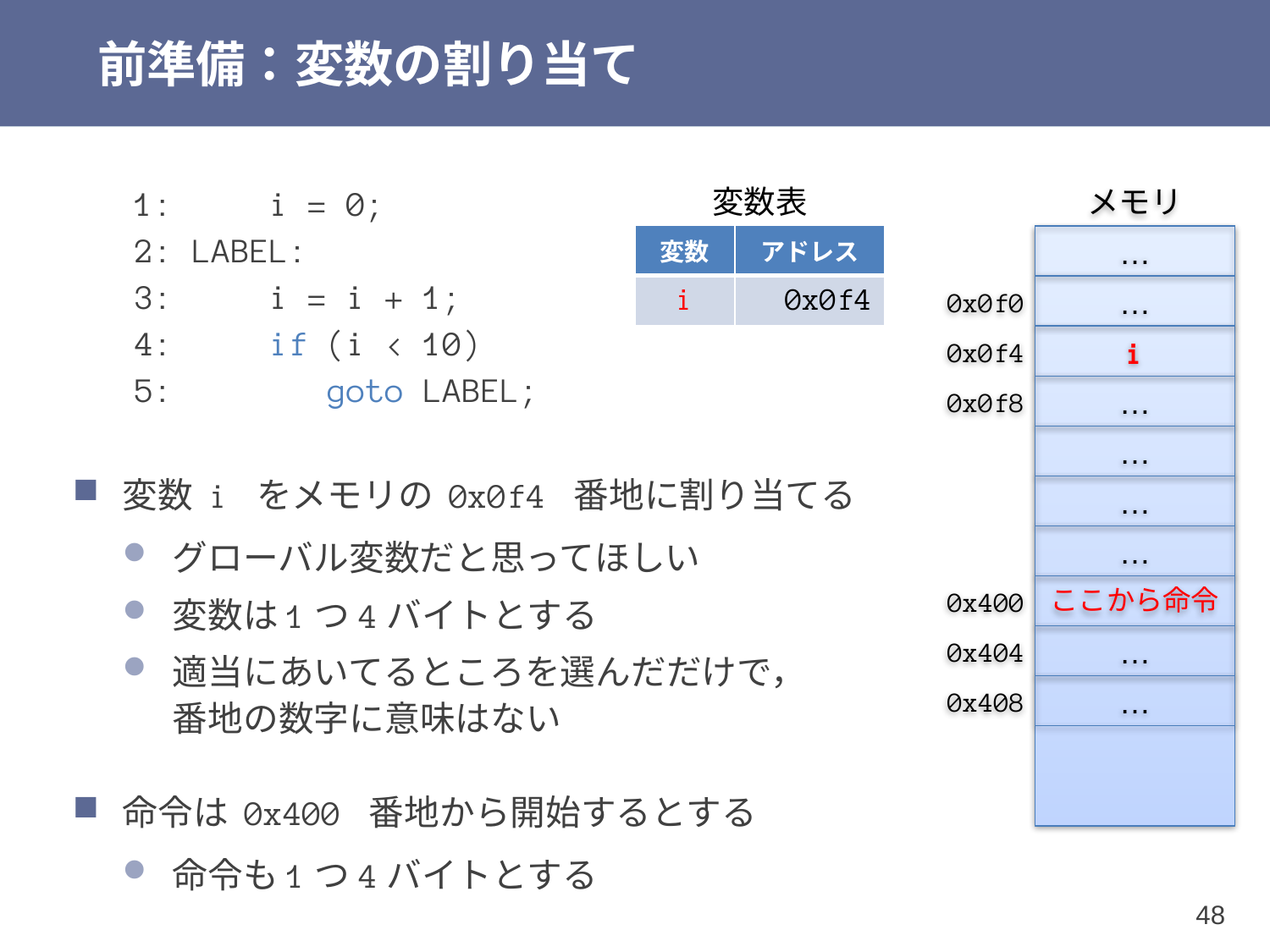

# 前準備：変数の割り当て
変数表
メモリ
1:     i = 0;
2: LABEL:
3:     i = i + 1;
4:     if (i < 10)
5:        goto LABEL;
| 変数 | アドレス |
| --- | --- |
| i | 0x0f4 |

…
0x0f0
…
0x0f4
i
…
0x0f8
…
…
…
変数 i をメモリの 0x0f4 番地に割り当てる
グローバル変数だと思ってほしい
変数は1つ4バイトとする
適当にあいてるところを選んだだけで，
番地の数字に意味はない
命令は 0x400 番地から開始するとする
命令も1つ4バイトとする
0x400
ここから命令
0x404
…
0x408
…